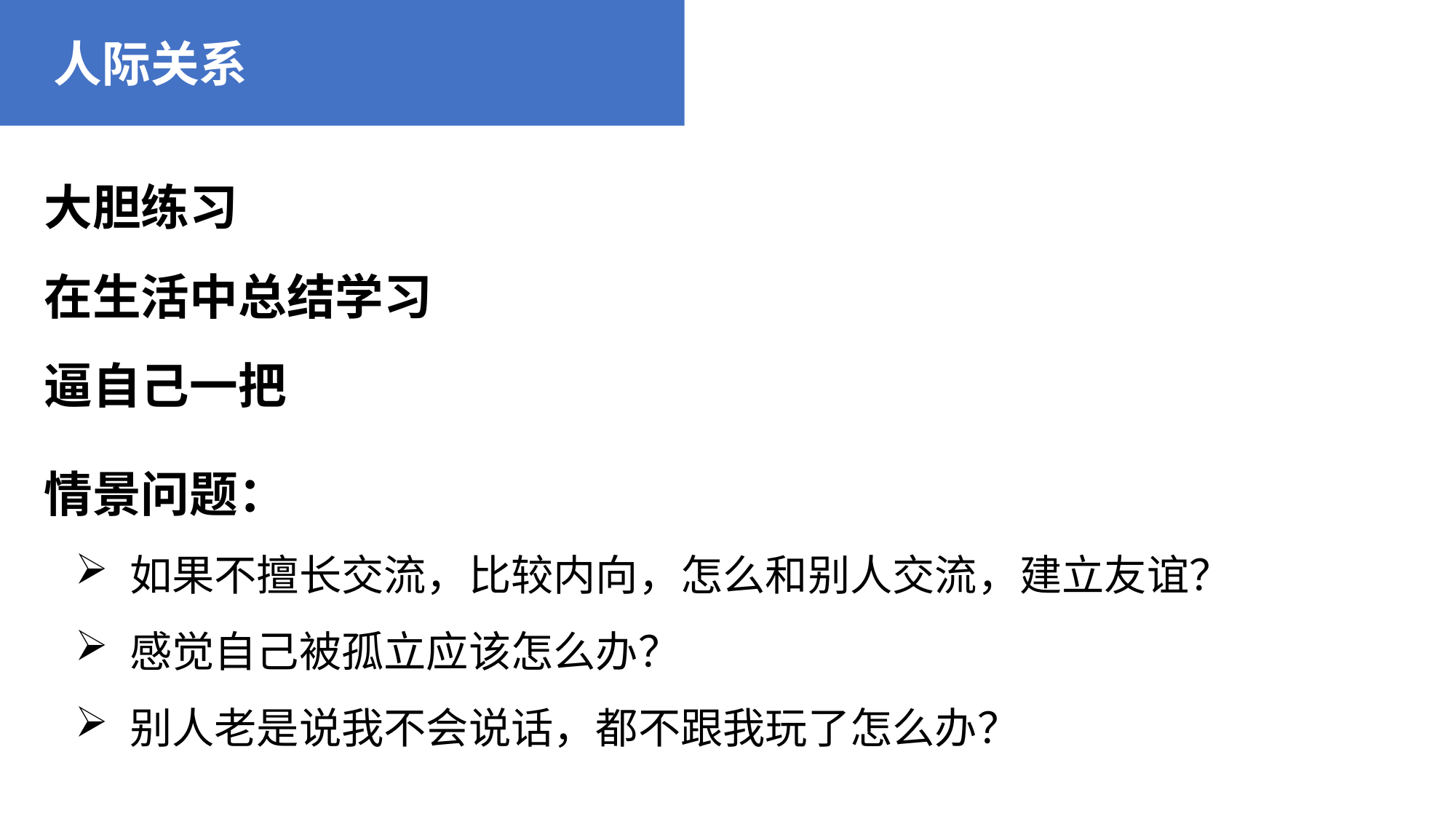

人际关系
大胆练习
在生活中总结学习
逼自己一把
情景问题：
如果不擅长交流，比较内向，怎么和别人交流，建立友谊？
感觉自己被孤立应该怎么办？
别人老是说我不会说话，都不跟我玩了怎么办？